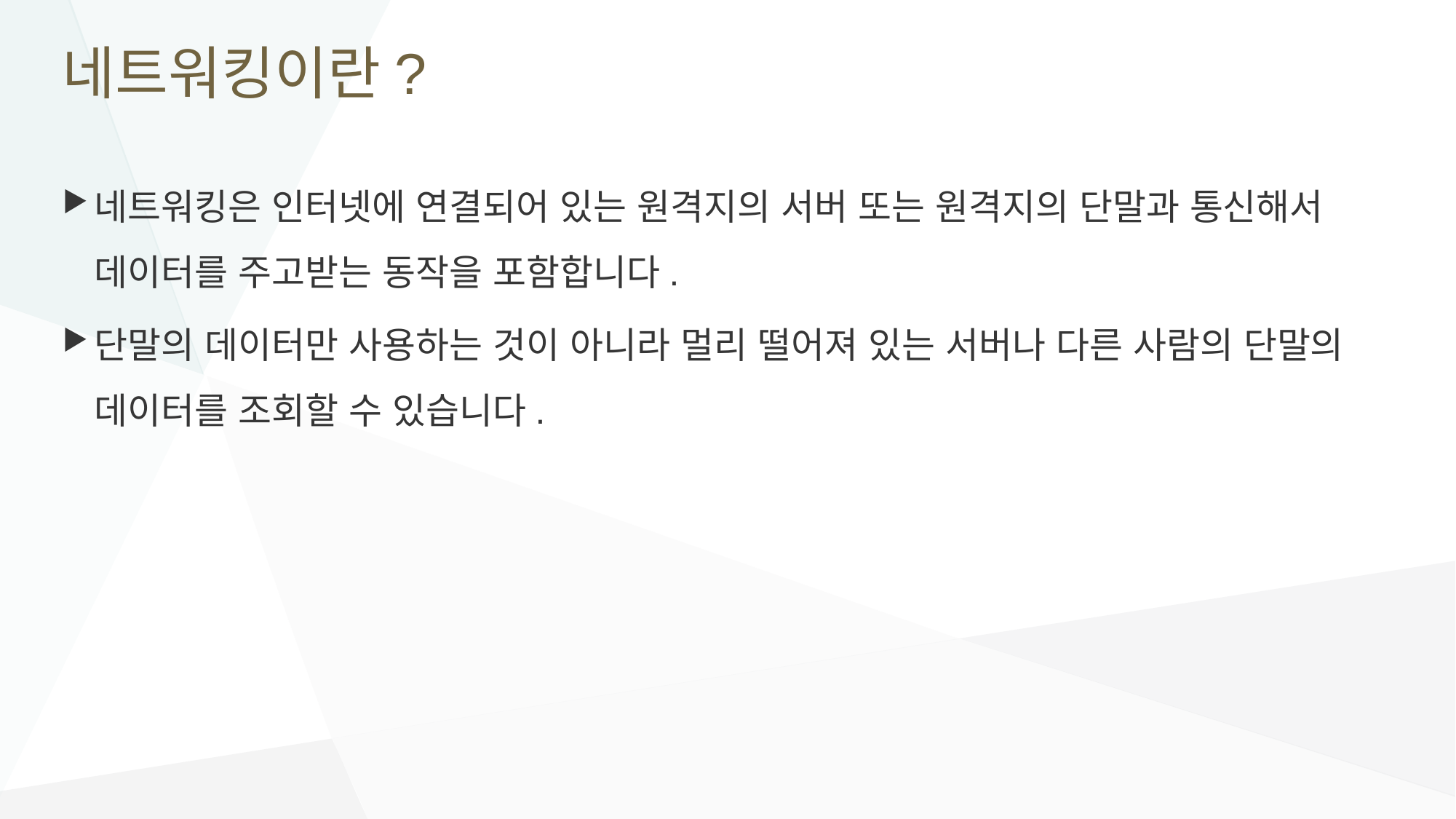

# 네트워킹이란?
네트워킹은 인터넷에 연결되어 있는 원격지의 서버 또는 원격지의 단말과 통신해서 데이터를 주고받는 동작을 포함합니다.
단말의 데이터만 사용하는 것이 아니라 멀리 떨어져 있는 서버나 다른 사람의 단말의 데이터를 조회할 수 있습니다.